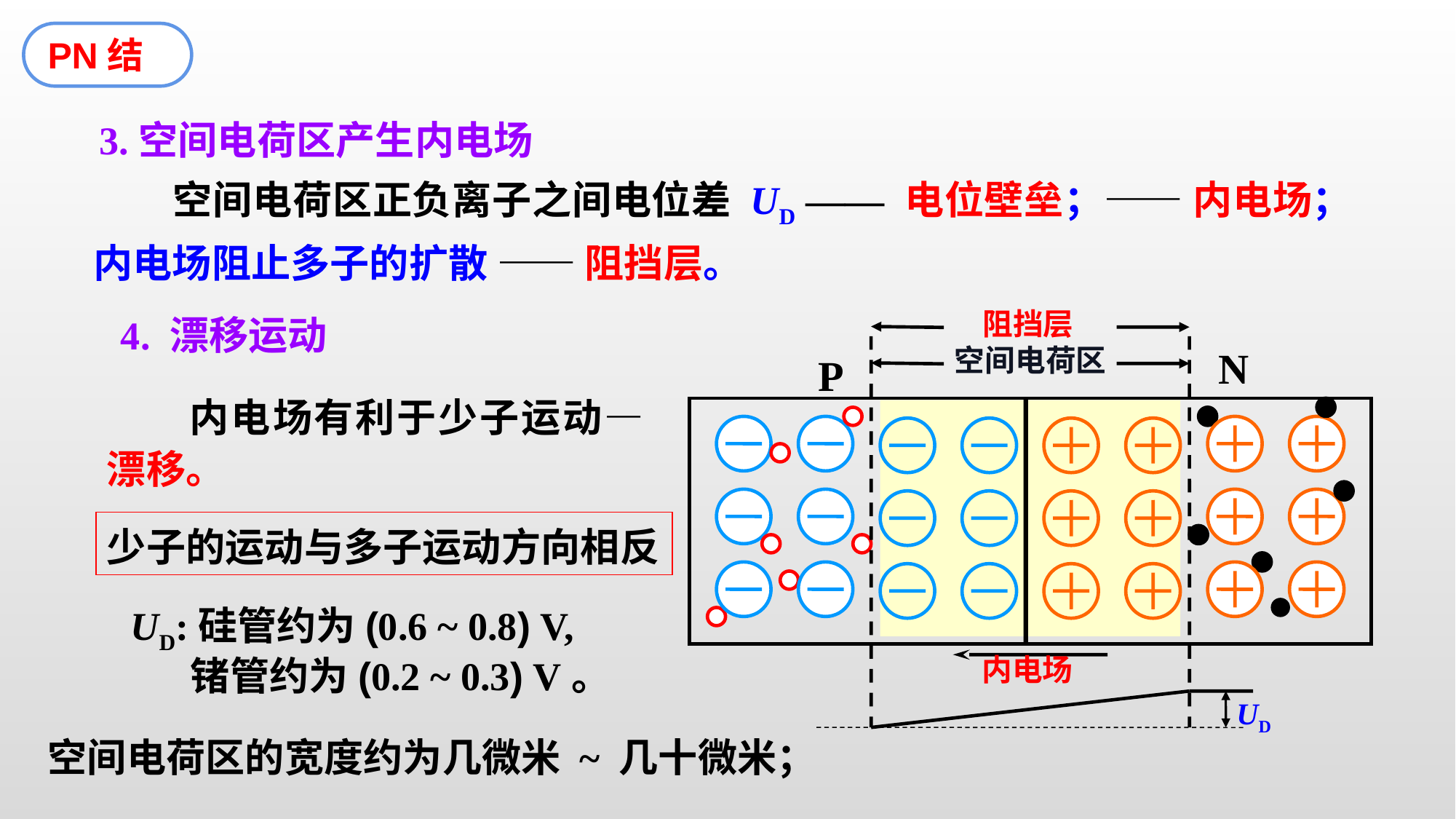

PN结
3.空间电荷区产生内电场
　　空间电荷区正负离子之间电位差 UD —— 电位壁垒；—— 内电场；内电场阻止多子的扩散 —— 阻挡层。
   阻挡层

4. 漂移运动
N
P

空间电荷区

　　内电场有利于少子运动—漂移。

少子的运动与多子运动方向相反
 UD:硅管约为(0.6 ~ 0.8) V,
锗管约为(0.2 ~ 0.3) V。
内电场

UD

空间电荷区的宽度约为几微米 ~ 几十微米；